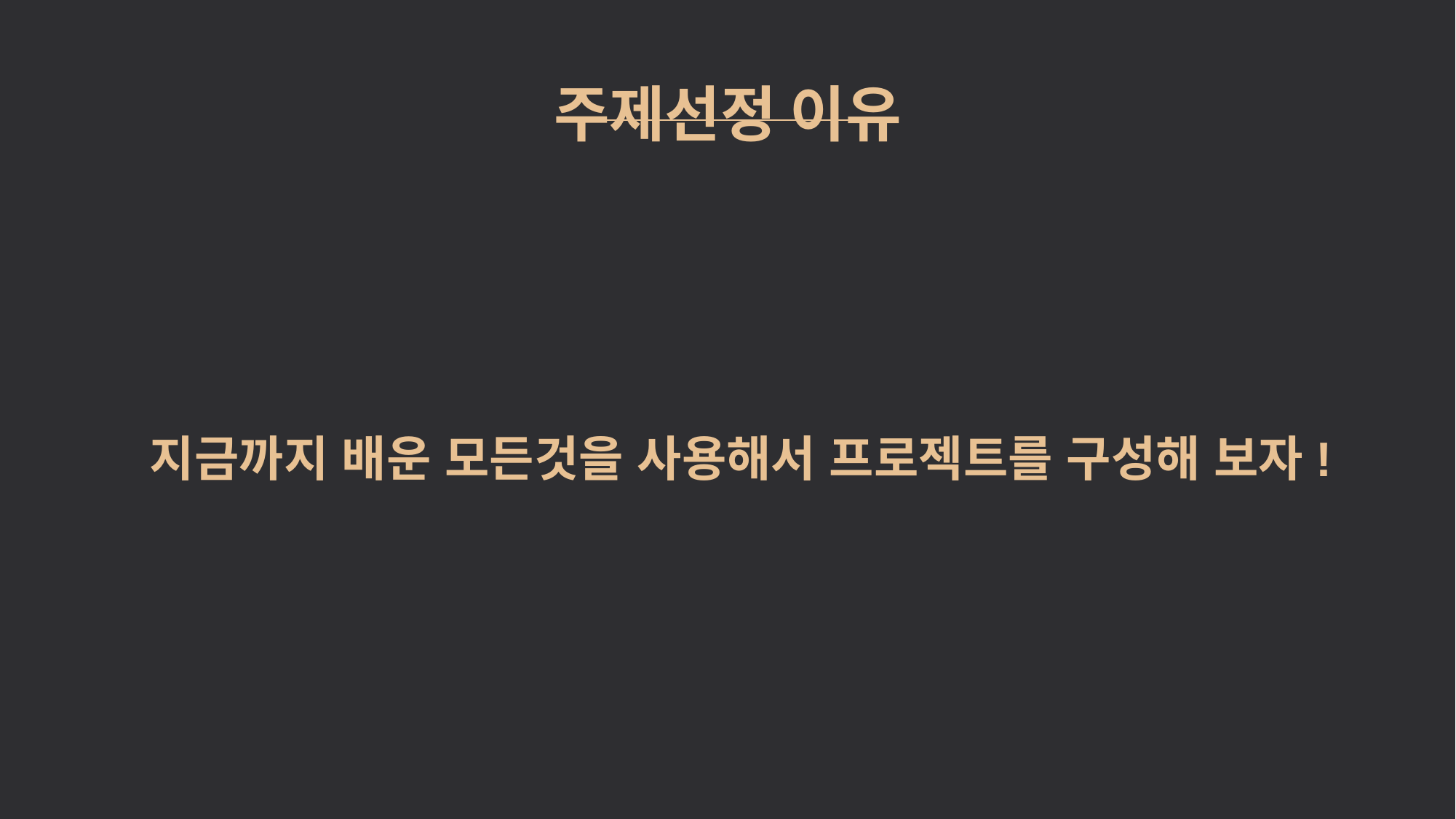

주제선정 이유
지금까지 배운 모든것을 사용해서 프로젝트를 구성해 보자!